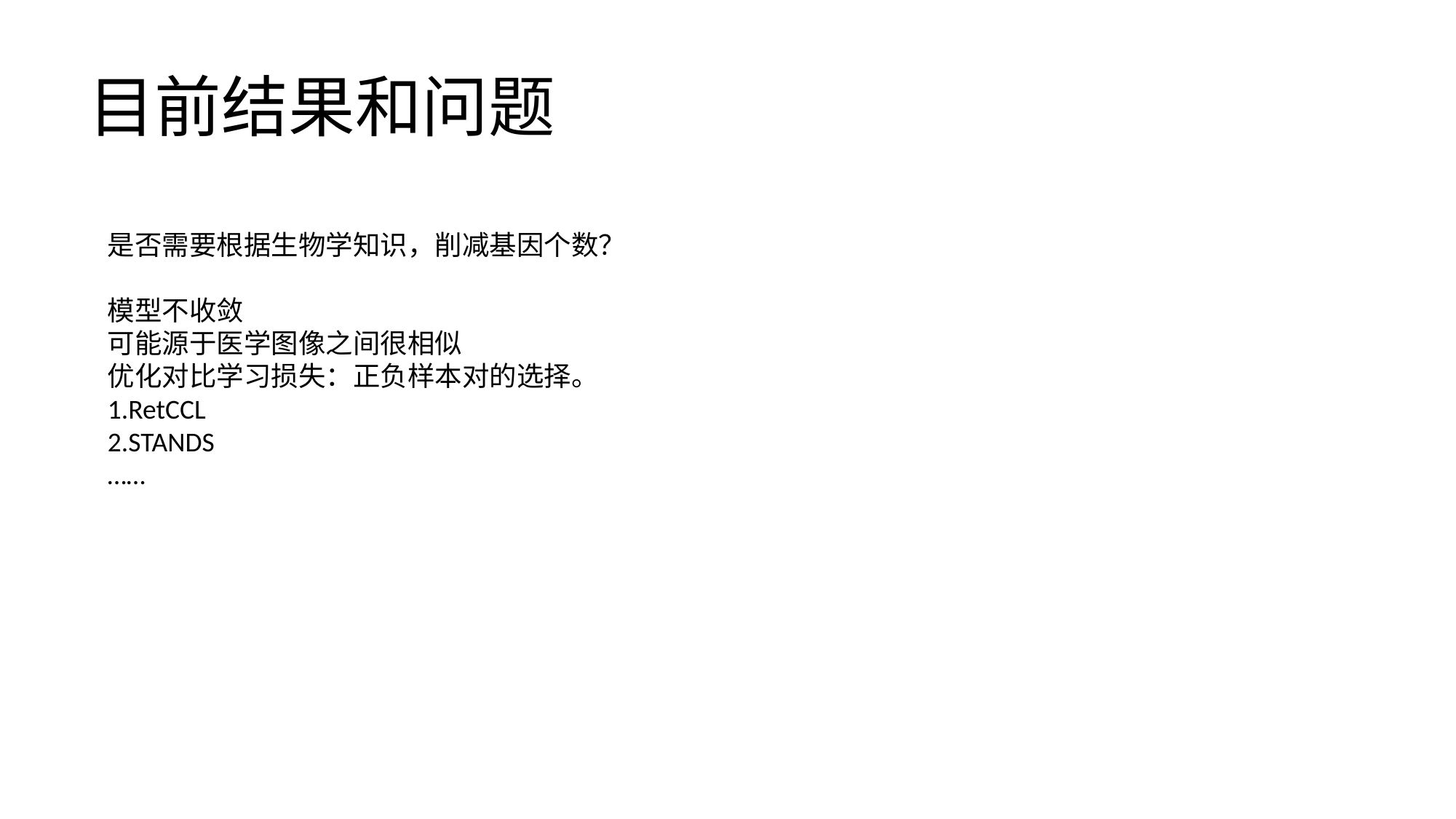

目前结果和问题
是否需要根据生物学知识，削减基因个数？

模型不收敛
可能源于医学图像之间很相似
优化对比学习损失：正负样本对的选择。
1.RetCCL
2.STANDS
……